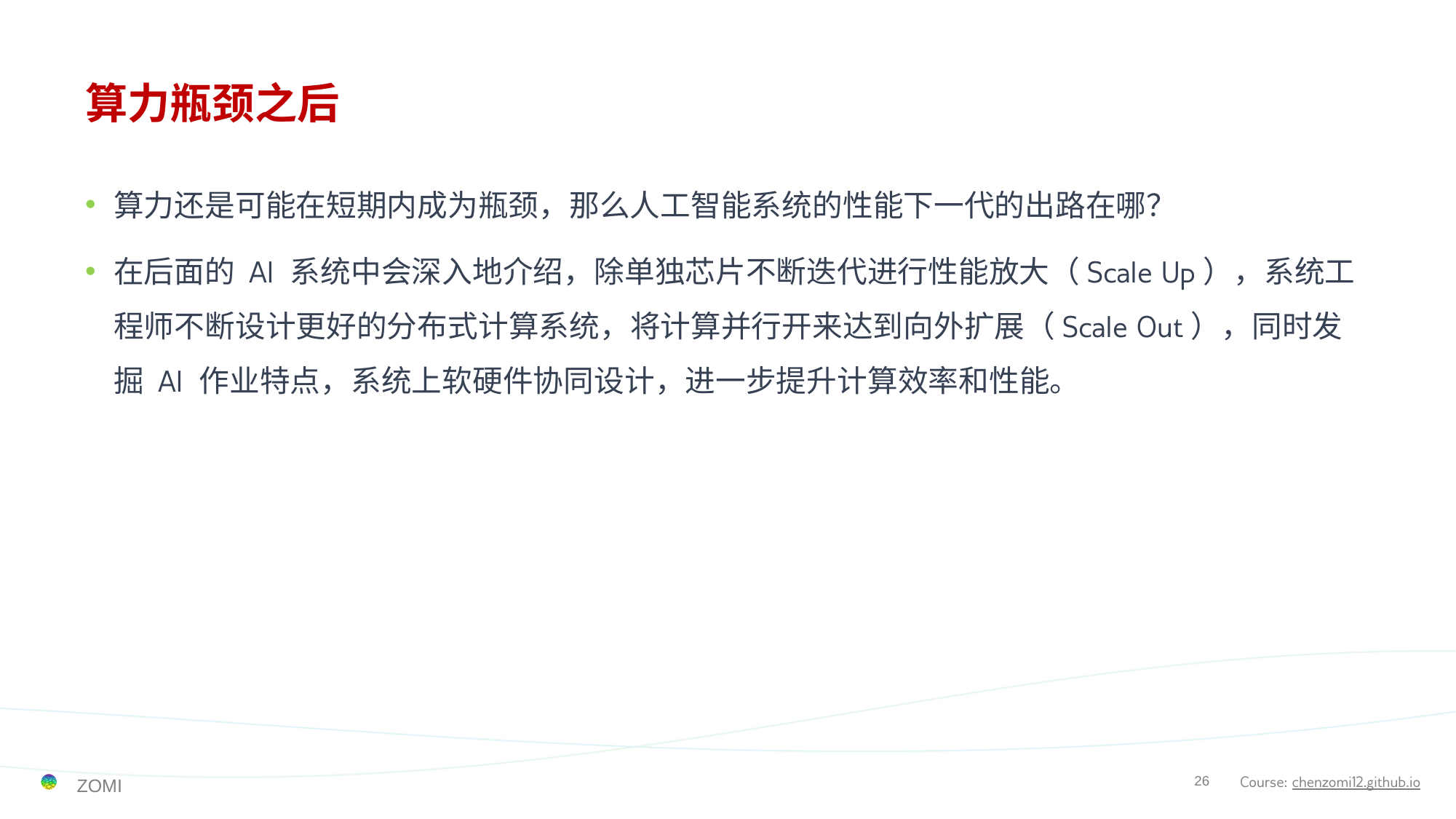

# 算力瓶颈之后
算力还是可能在短期内成为瓶颈，那么人工智能系统的性能下一代的出路在哪？
在后面的 AI 系统中会深入地介绍，除单独芯片不断迭代进行性能放大（Scale Up），系统工程师不断设计更好的分布式计算系统，将计算并行开来达到向外扩展（Scale Out），同时发掘 AI 作业特点，系统上软硬件协同设计，进一步提升计算效率和性能。